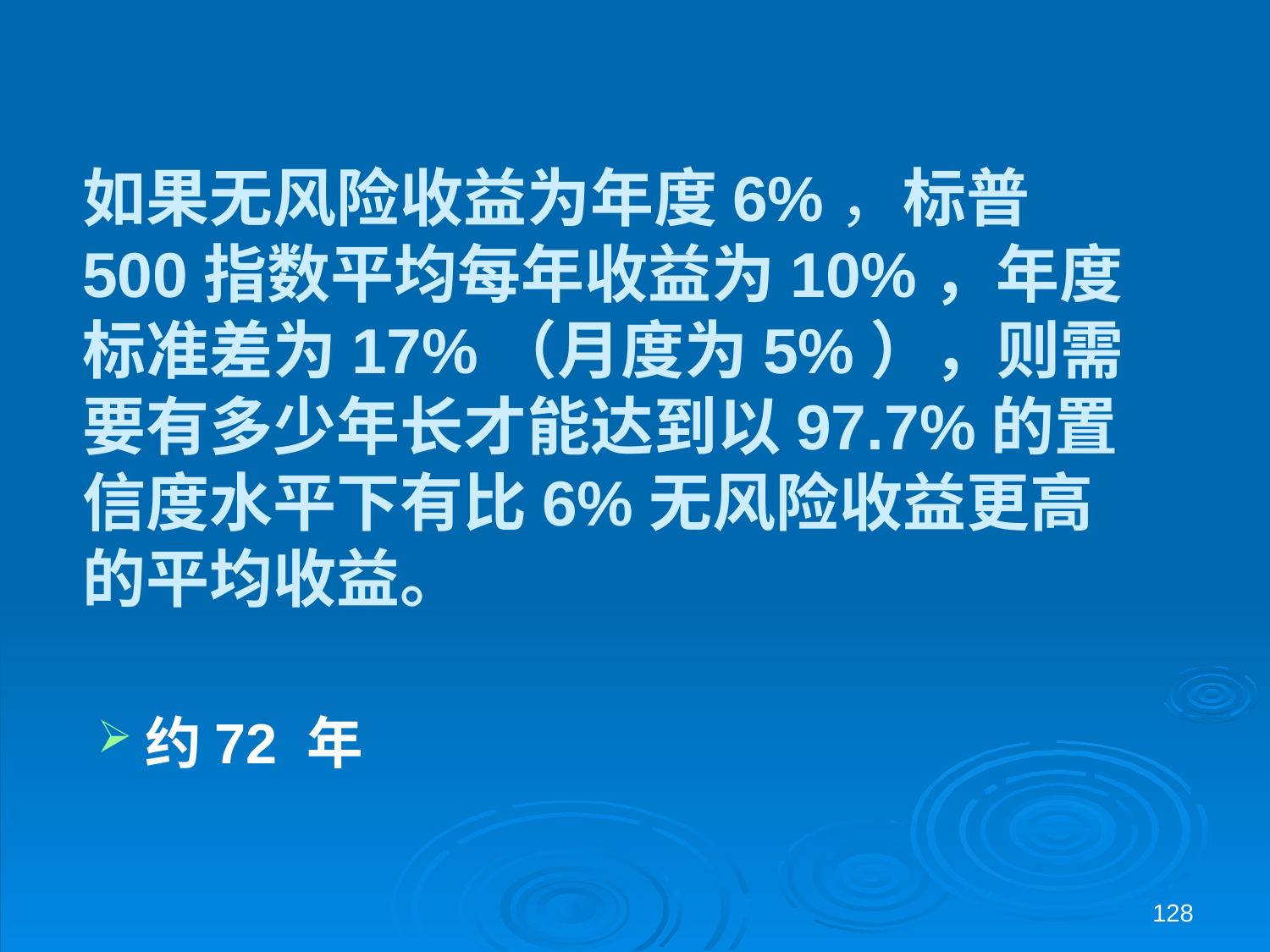

# 如果无风险收益为年度6%，标普500指数平均每年收益为10%，年度标准差为17%（月度为5%），则需要有多少年长才能达到以97.7%的置信度水平下有比6%无风险收益更高的平均收益。
约72 年
128